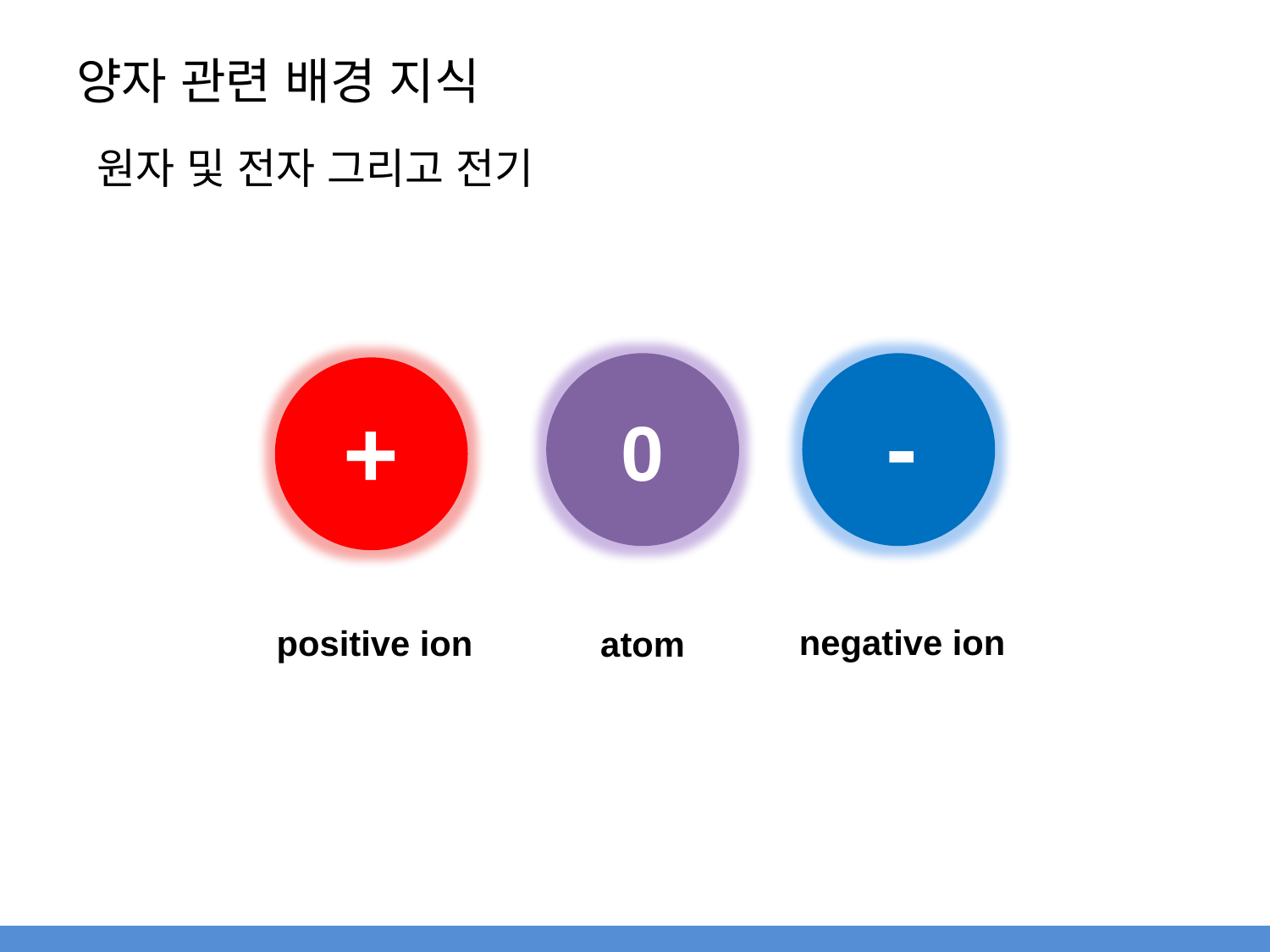

# 양자 관련 배경 지식
원자 및 전자 그리고 전기

-
+
0
negative ion
positive ion
atom